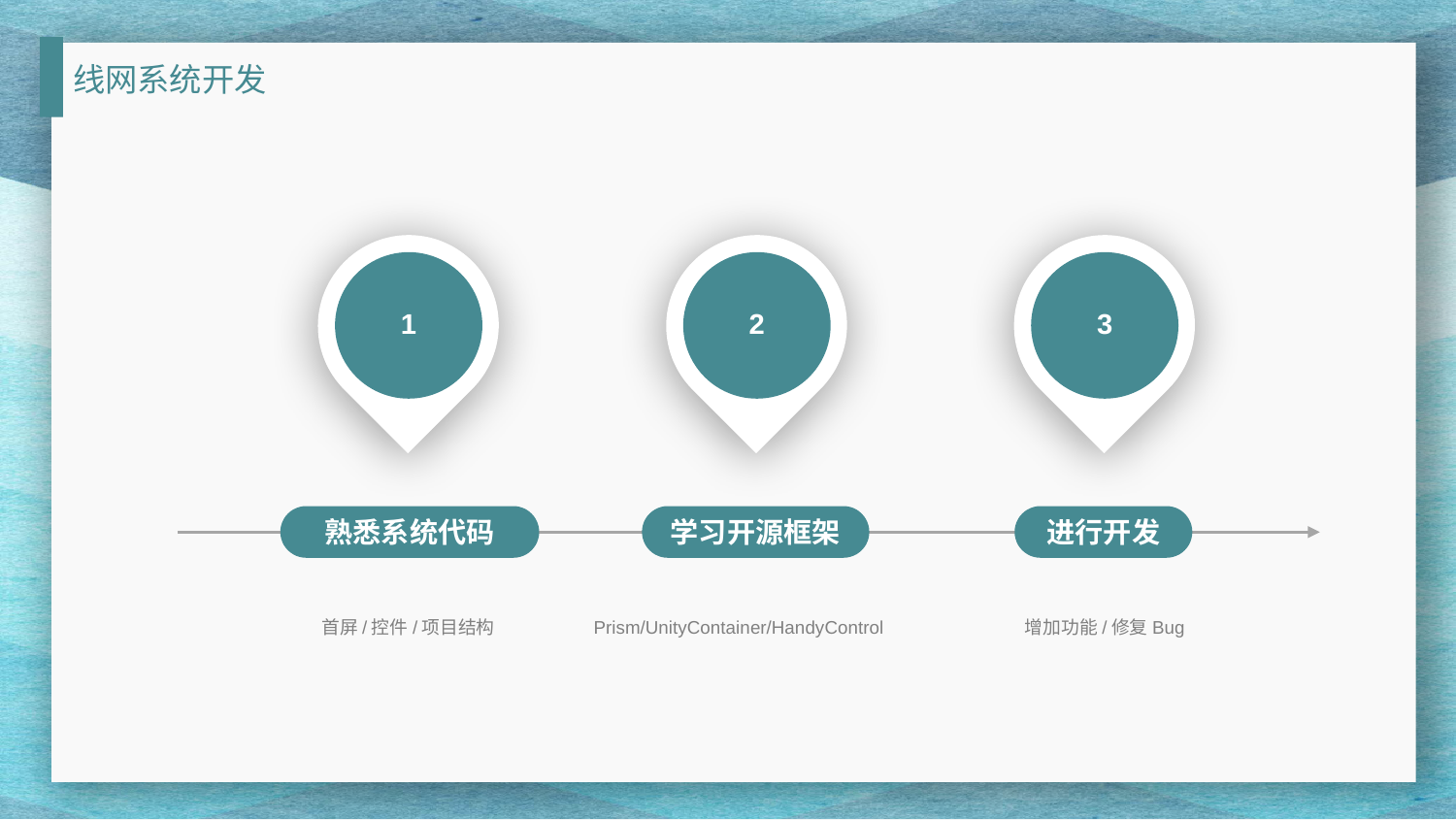

线网系统开发

1

2

3
熟悉系统代码
学习开源框架
进行开发
首屏/控件/项目结构
Prism/UnityContainer/HandyControl
增加功能/修复Bug